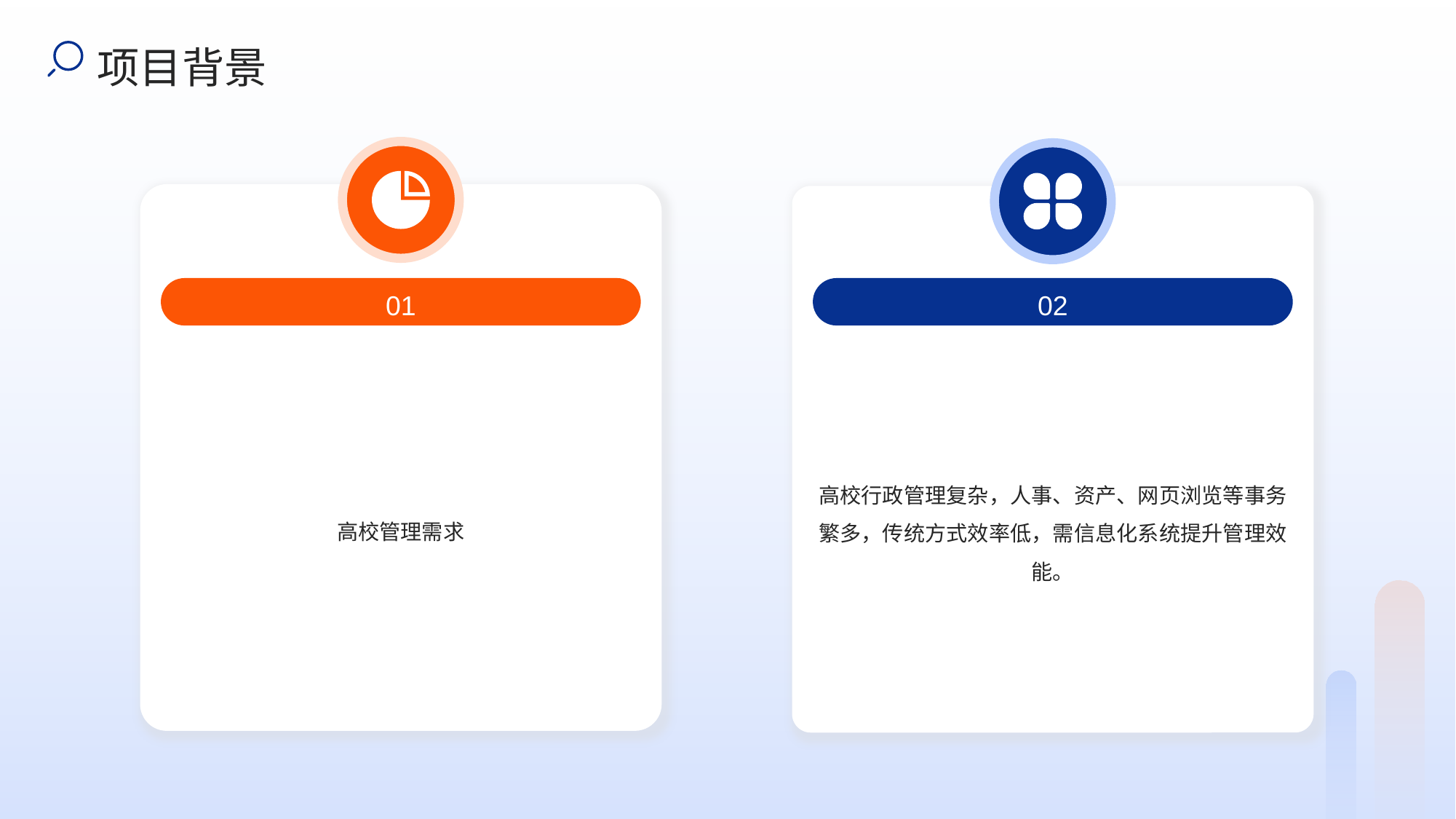

项目背景

01
02
高校管理需求
高校行政管理复杂，人事、资产、网页浏览等事务繁多，传统方式效率低，需信息化系统提升管理效能。